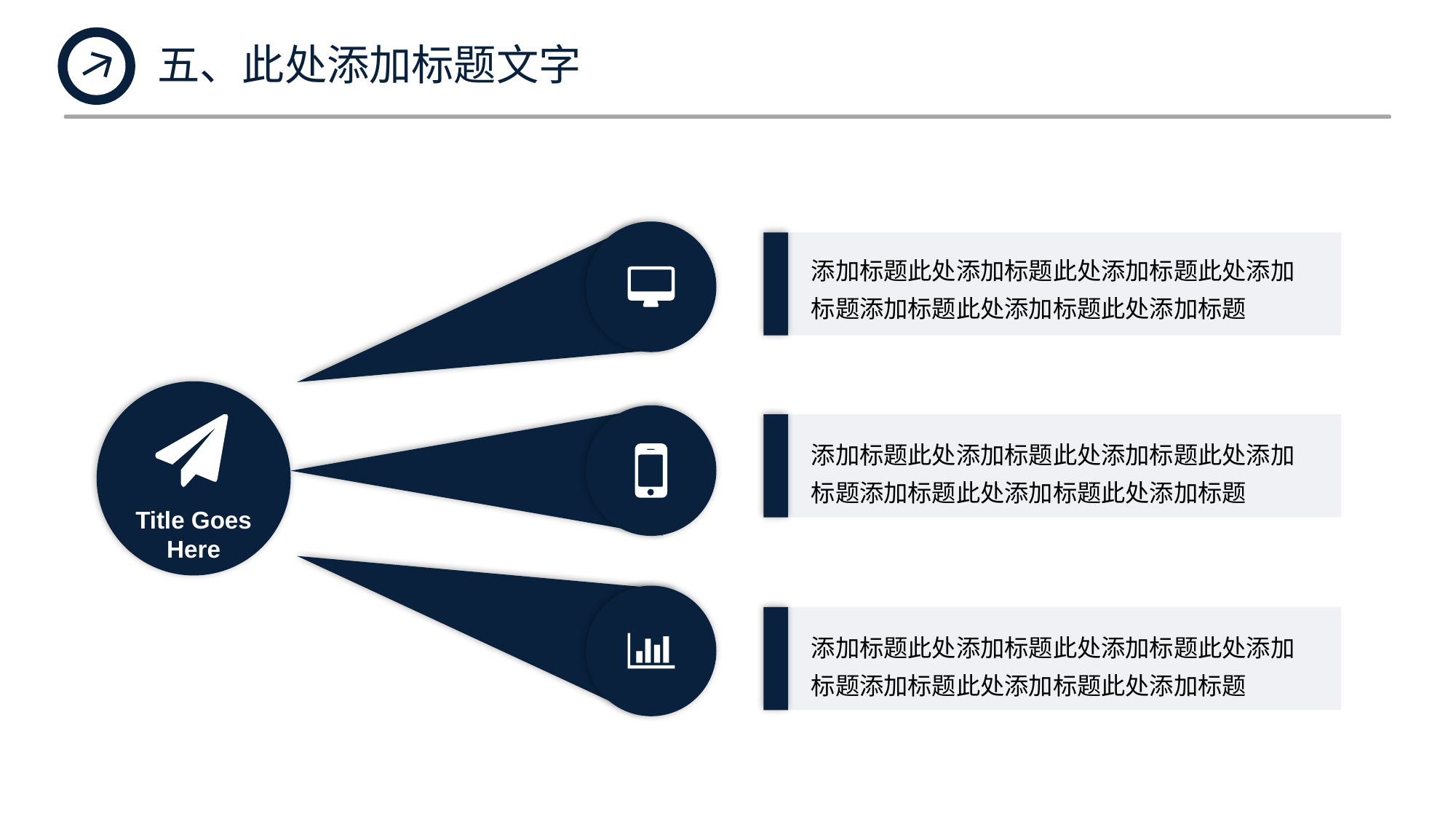

五、此处添加标题文字

添加标题此处添加标题此处添加标题此处添加标题添加标题此处添加标题此处添加标题

添加标题此处添加标题此处添加标题此处添加标题添加标题此处添加标题此处添加标题
Title Goes Here

添加标题此处添加标题此处添加标题此处添加标题添加标题此处添加标题此处添加标题